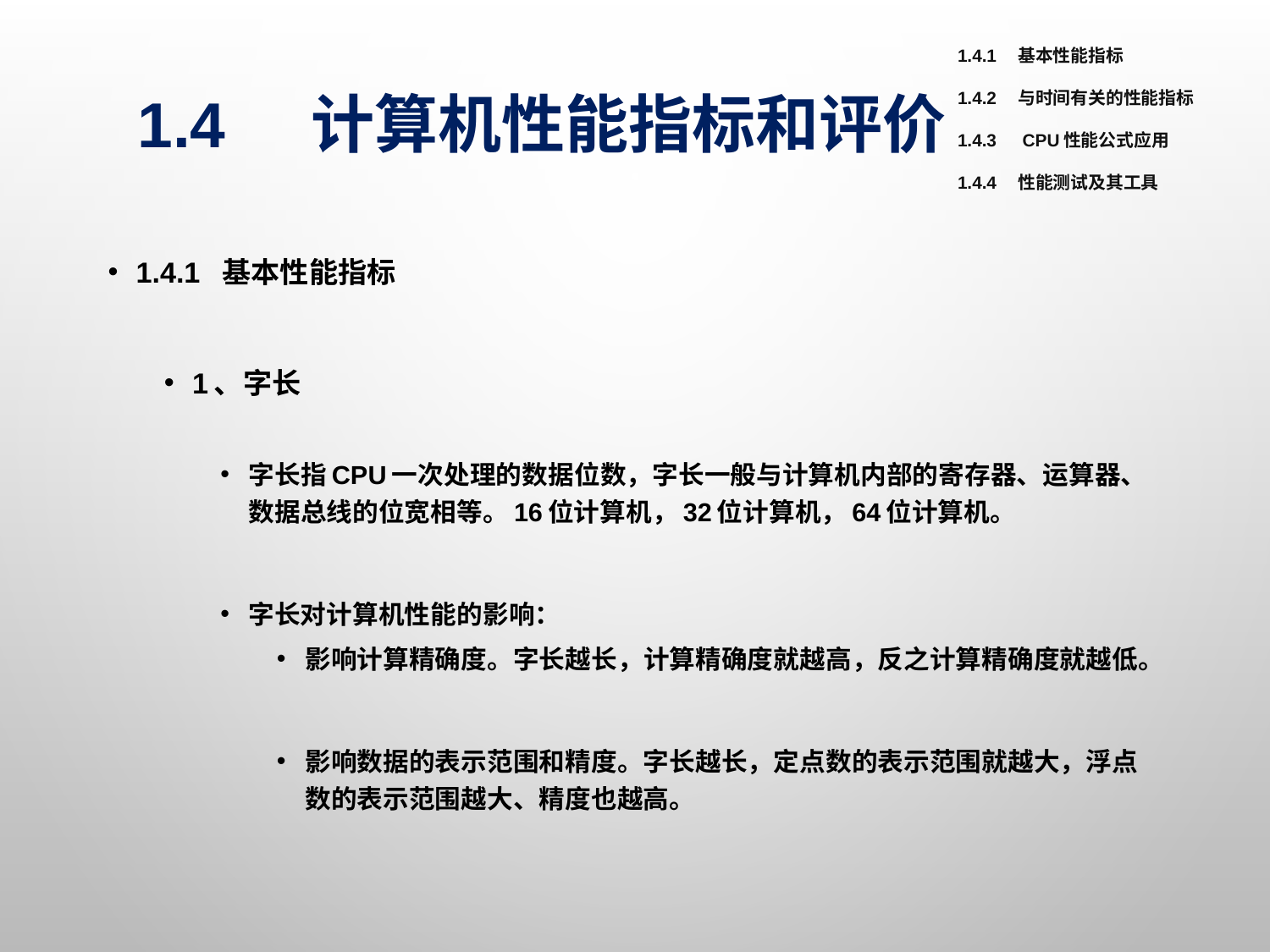

# 1.4    计算机性能指标和评价
1.4.1　基本性能指标
1.4.2　与时间有关的性能指标
1.4.3　CPU性能公式应用
1.4.4　性能测试及其工具
1.4.1  基本性能指标

1、字长

字长指CPU一次处理的数据位数，字长一般与计算机内部的寄存器、运算器、数据总线的位宽相等。16位计算机，32位计算机，64位计算机。

字长对计算机性能的影响：
影响计算精确度。字长越长，计算精确度就越高，反之计算精确度就越低。

影响数据的表示范围和精度。字长越长，定点数的表示范围就越大，浮点数的表示范围越大、精度也越高。